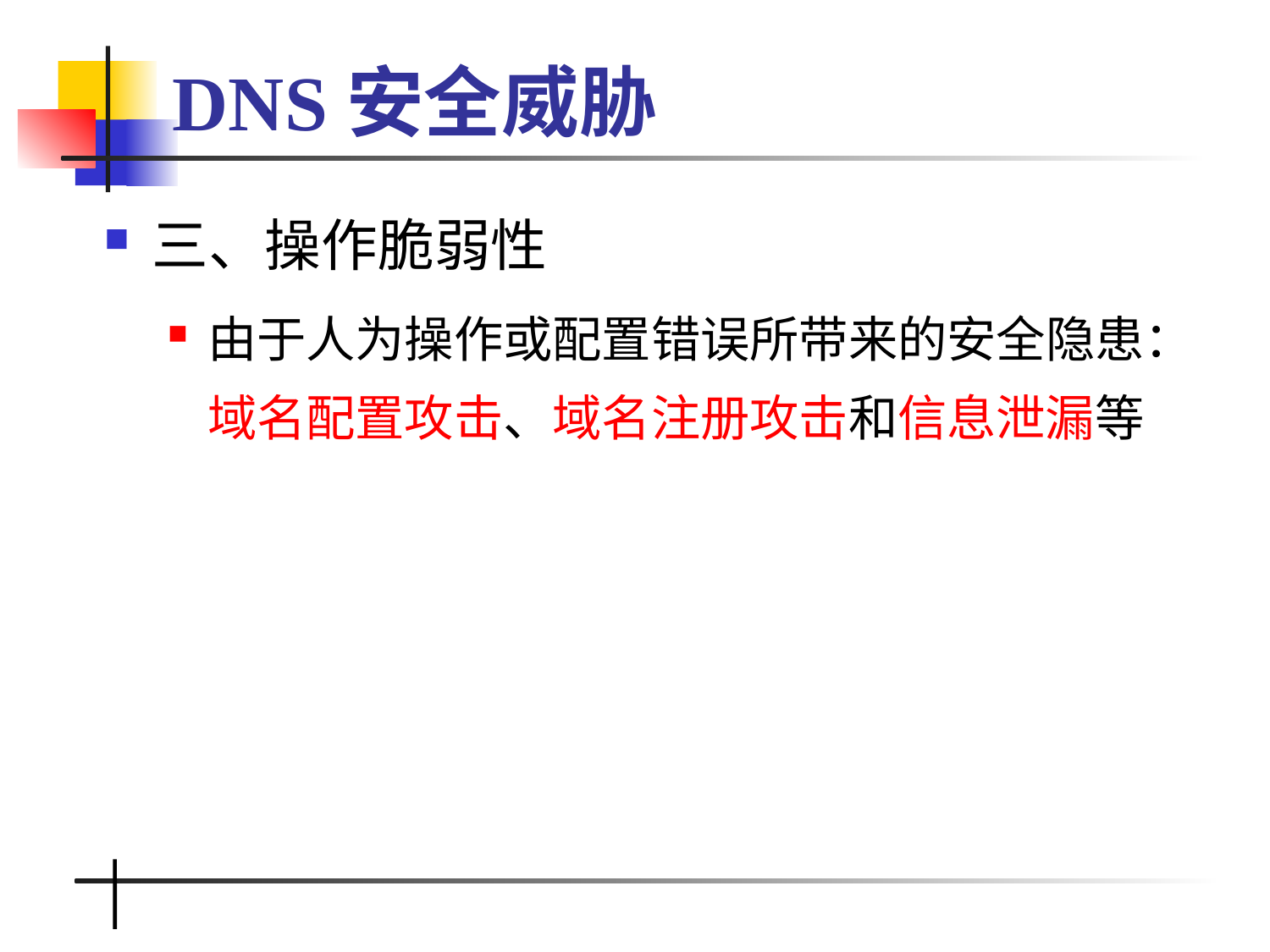

# DNS安全威胁
三、操作脆弱性
由于人为操作或配置错误所带来的安全隐患：域名配置攻击、域名注册攻击和信息泄漏等